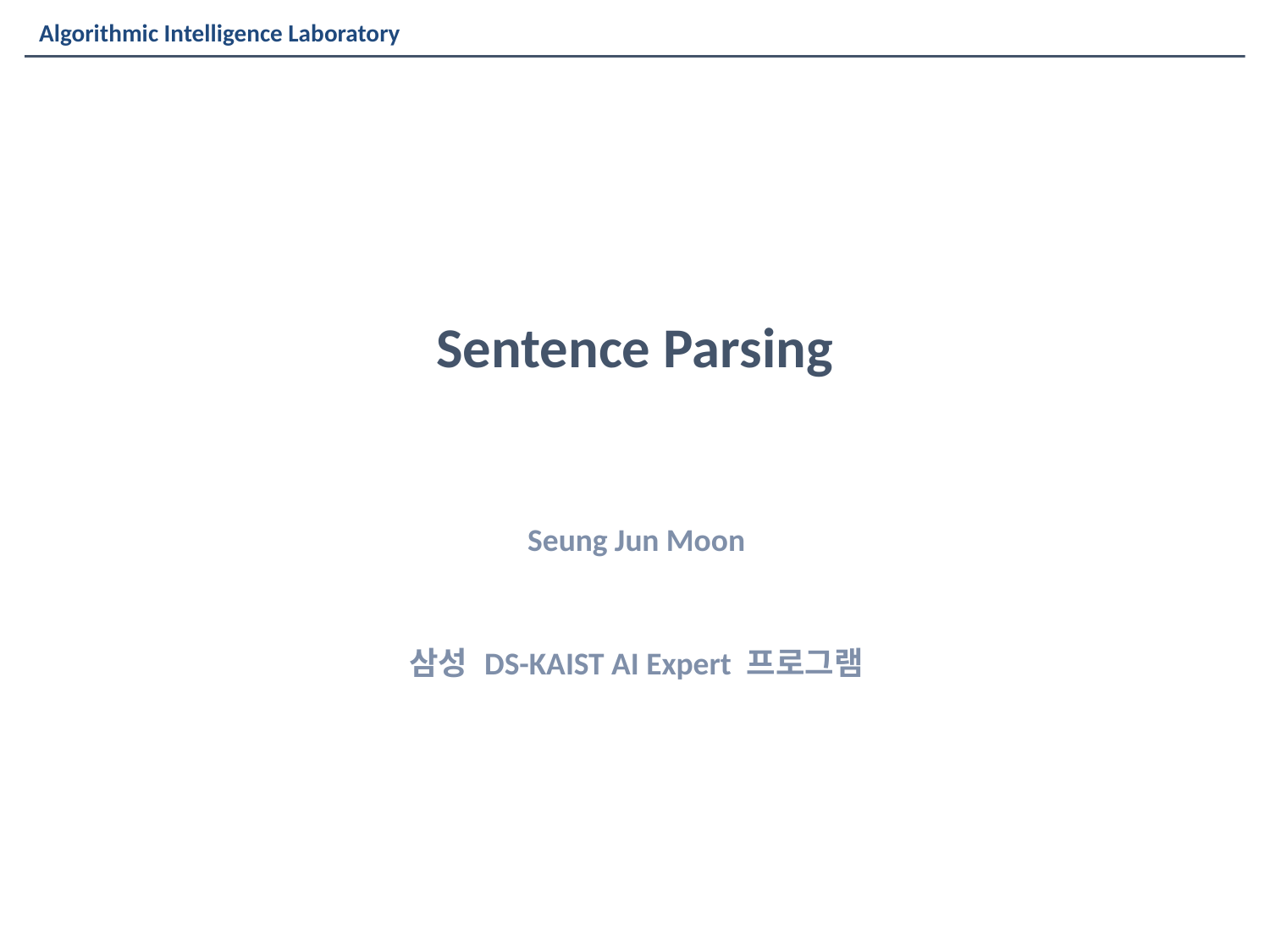

# Sentence Parsing
Seung Jun Moon
삼성 DS-KAIST AI Expert 프로그램